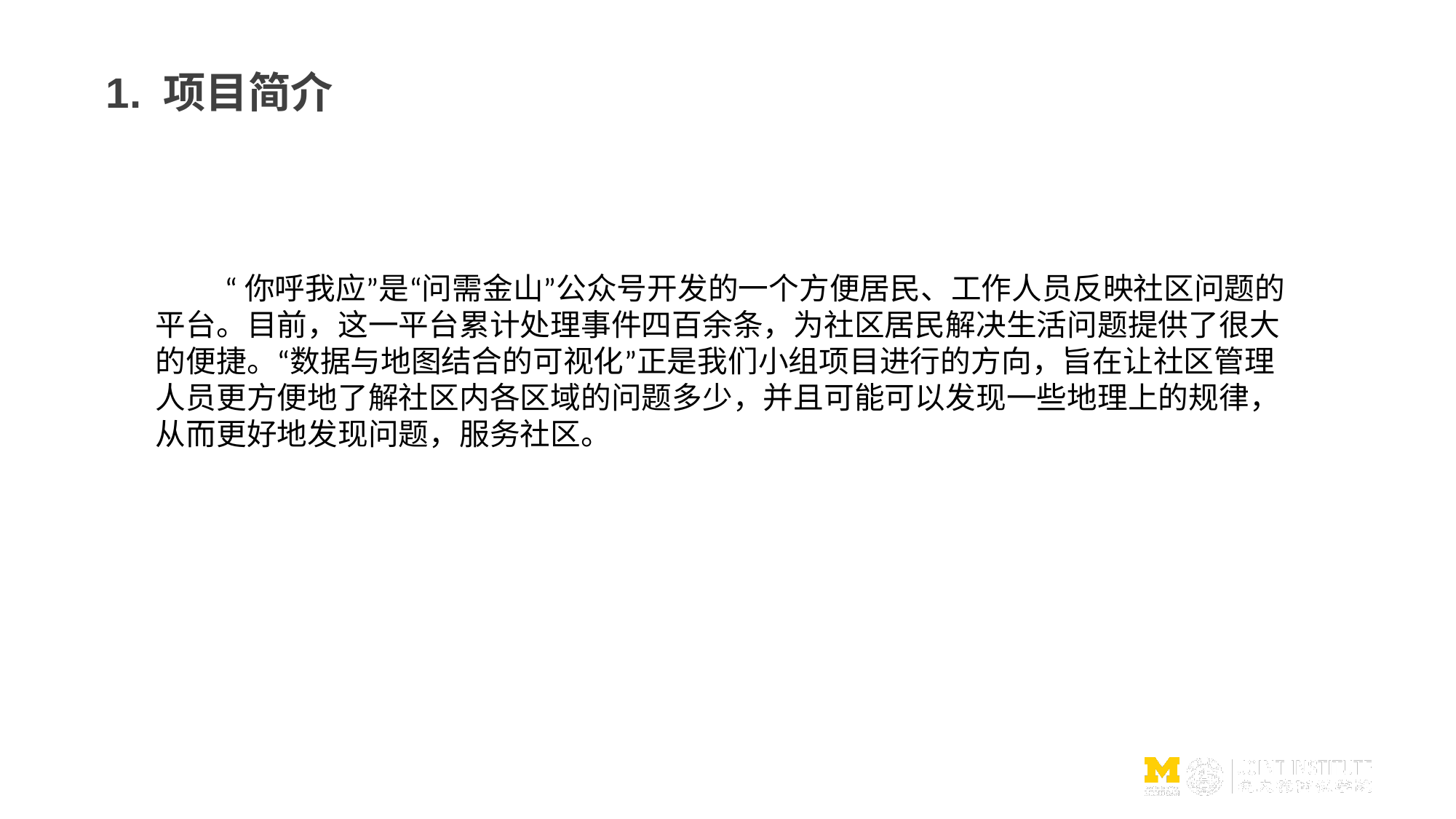

1. 项目简介
          “你呼我应”是“问需金山”公众号开发的一个方便居民、工作人员反映社区问题的平台。目前，这一平台累计处理事件四百余条，为社区居民解决生活问题提供了很大的便捷。“数据与地图结合的可视化”正是我们小组项目进行的方向，旨在让社区管理人员更方便地了解社区内各区域的问题多少，并且可能可以发现一些地理上的规律，从而更好地发现问题，服务社区。